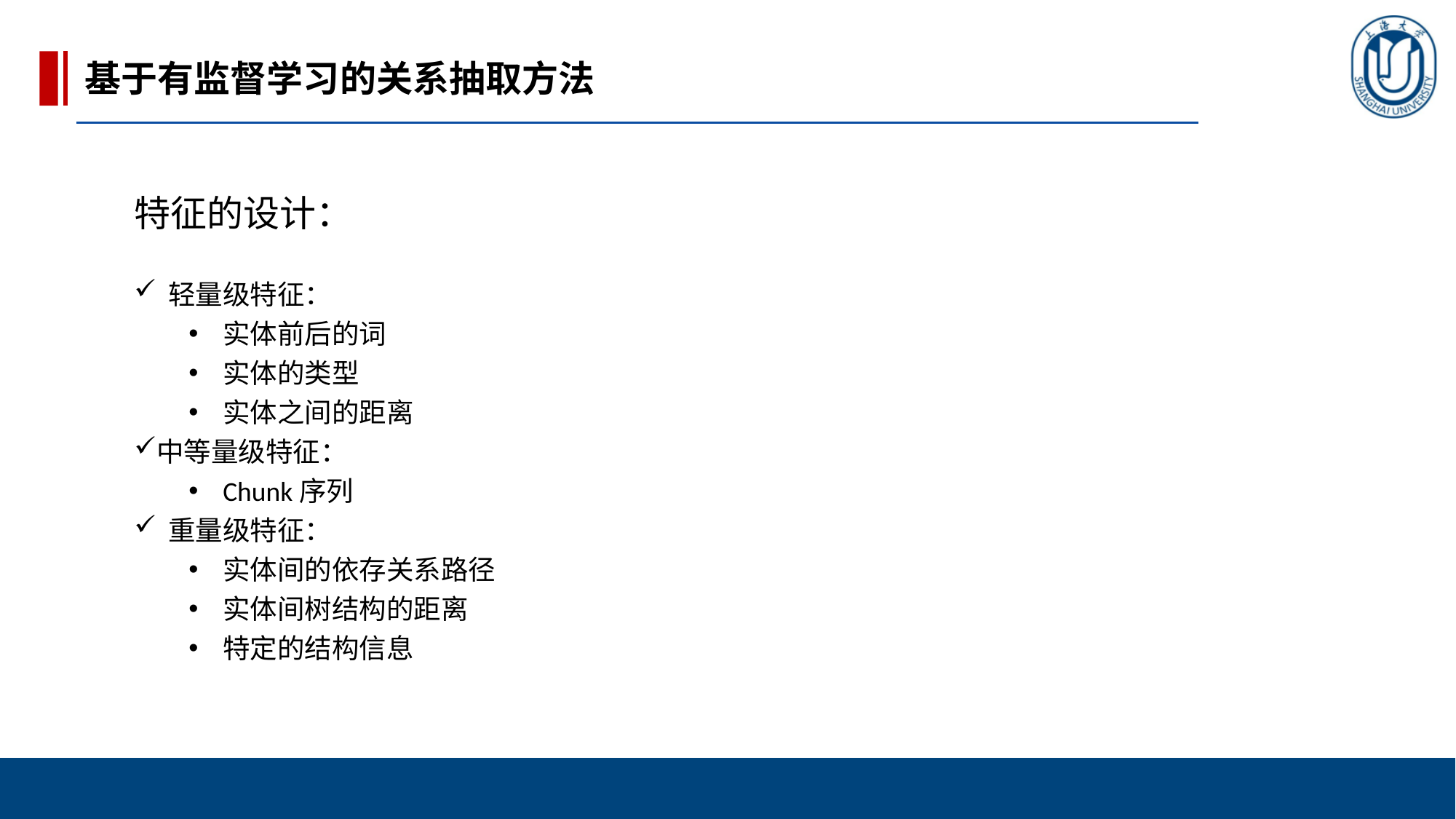

基于有监督学习的关系抽取方法
特征的设计：
轻量级特征：
实体前后的词
实体的类型
实体之间的距离
中等量级特征：
Chunk序列
重量级特征：
实体间的依存关系路径
实体间树结构的距离
特定的结构信息
轻量级特征：
实体前后的词
实体的类型
实体之间的距离
中等量级特征：
         语块序列
重量级特征：
实体间的依存关系路径
实体间树结构的距离
特定的结构信息

48